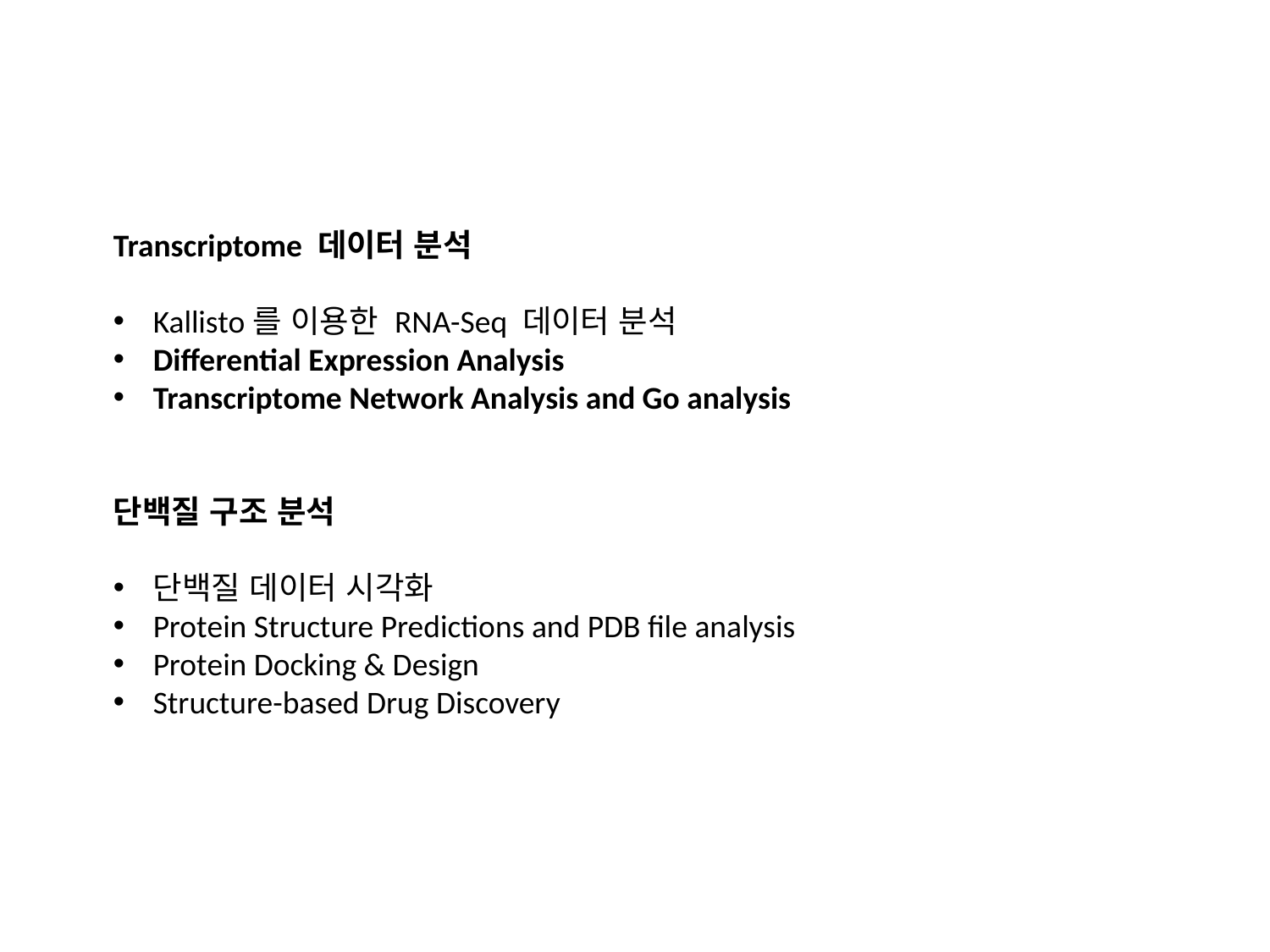

Transcriptome 데이터 분석

Kallisto를 이용한 RNA-Seq 데이터 분석
Differential Expression Analysis
Transcriptome Network Analysis and Go analysis

단백질 구조 분석

단백질 데이터 시각화
Protein Structure Predictions and PDB file analysis
Protein Docking & Design
Structure-based Drug Discovery